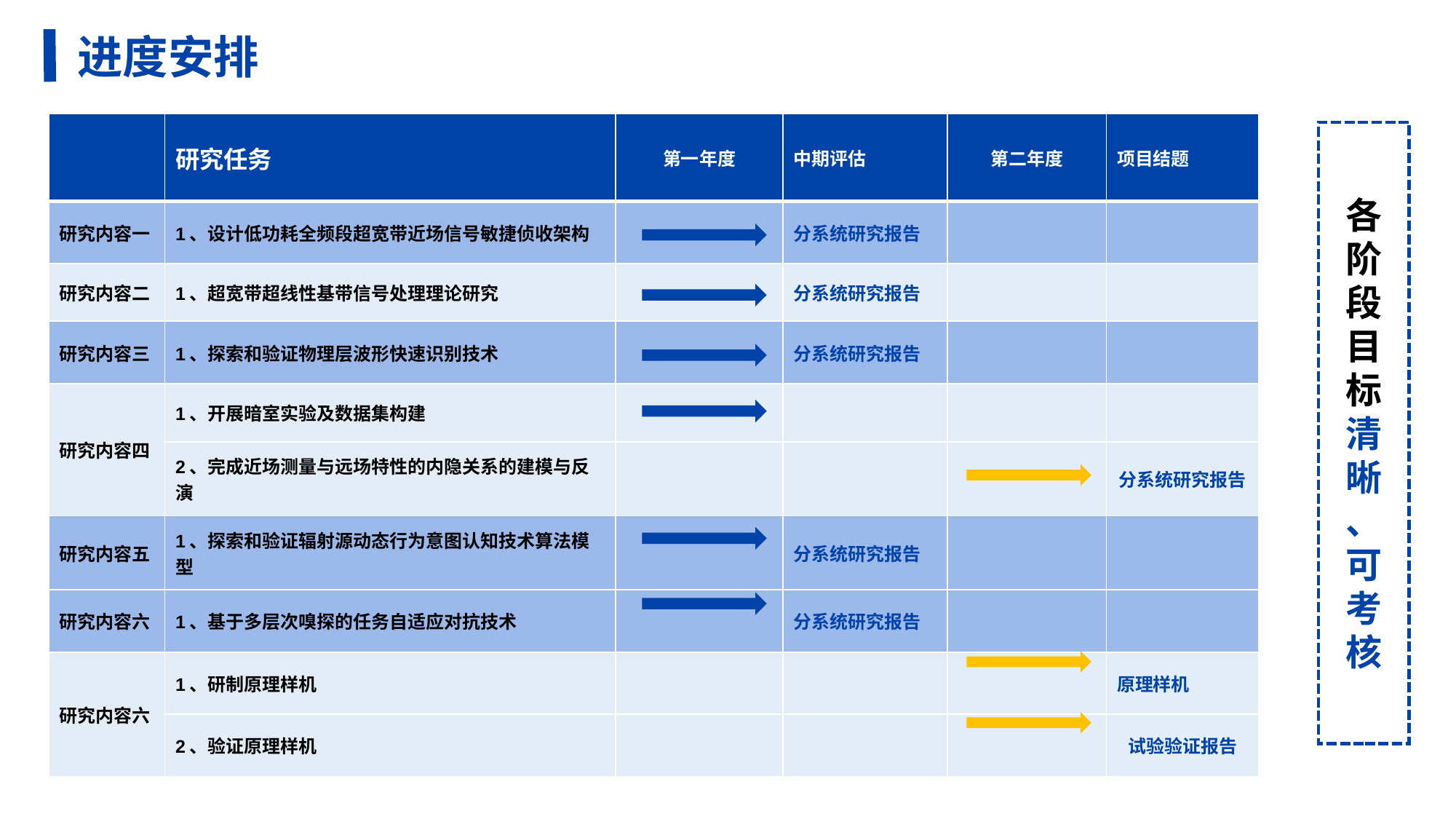

进度安排
|  | 研究任务 | 第一年度 | 中期评估 | 第二年度 | 项目结题 |
| --- | --- | --- | --- | --- | --- |
| 研究内容一 | 1、设计低功耗全频段超宽带近场信号敏捷侦收架构 |  | 分系统研究报告 |  |  |
| 研究内容二 | 1、超宽带超线性基带信号处理理论研究 |  | 分系统研究报告 |  |  |
| 研究内容三 | 1、探索和验证物理层波形快速识别技术 |  | 分系统研究报告 |  |  |
| 研究内容四 | 1、开展暗室实验及数据集构建 |  |  |  |  |
|  | 2、完成近场测量与远场特性的内隐关系的建模与反演 |  |  |  | 分系统研究报告 |
| 研究内容五 | 1、探索和验证辐射源动态行为意图认知技术算法模型 |  | 分系统研究报告 |  |  |
| 研究内容六 | 1、基于多层次嗅探的任务自适应对抗技术 |  | 分系统研究报告 |  |  |
| 研究内容六 | 1、研制原理样机 |  |  |  | 原理样机 |
|  | 2、验证原理样机 |  |  |  | 试验验证报告 |
各
阶段目
标
清
晰
、
可
考
核